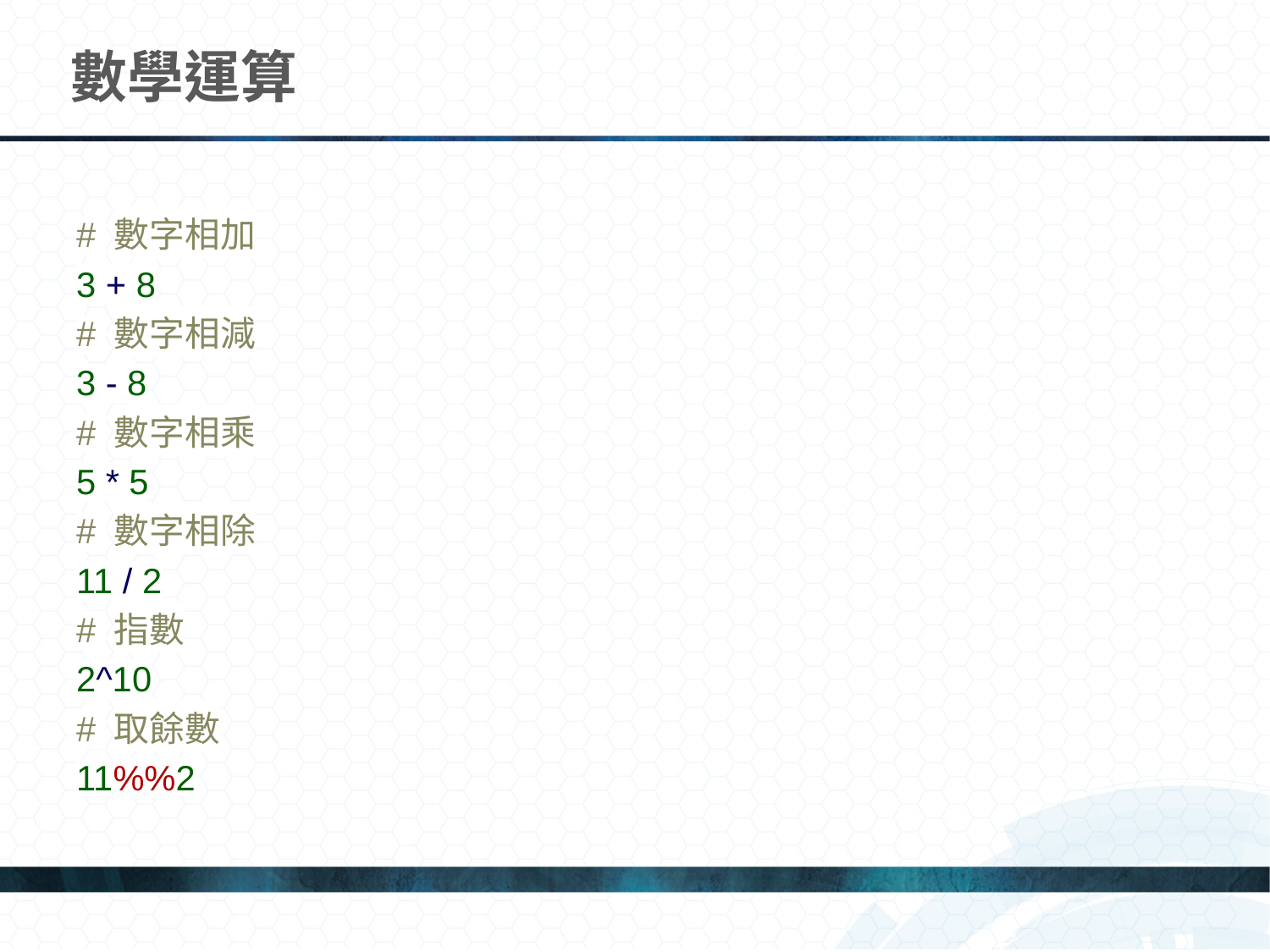

# 數學運算
# 數字相加
3 + 8
# 數字相減
3 - 8
# 數字相乘
5 * 5
# 數字相除
11 / 2
# 指數
2^10
# 取餘數
11%%2